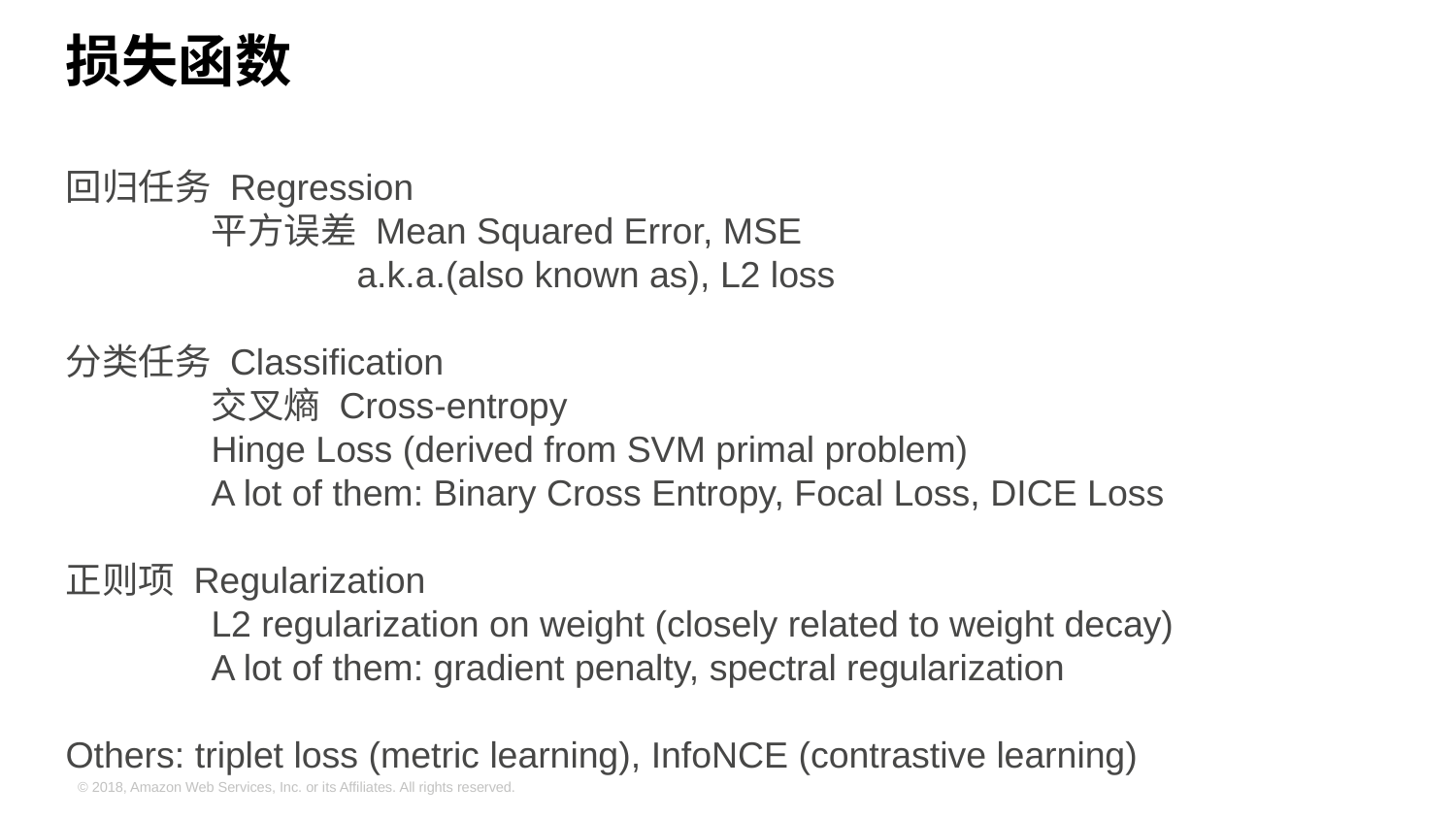

损失函数
回归任务 Regression
	平方误差 Mean Squared Error, MSE
		a.k.a.(also known as), L2 loss

分类任务 Classification
	交叉熵 Cross-entropy
	Hinge Loss (derived from SVM primal problem)
	A lot of them: Binary Cross Entropy, Focal Loss, DICE Loss

正则项 Regularization
	L2 regularization on weight (closely related to weight decay)
	A lot of them: gradient penalty, spectral regularization

Others: triplet loss (metric learning), InfoNCE (contrastive learning)